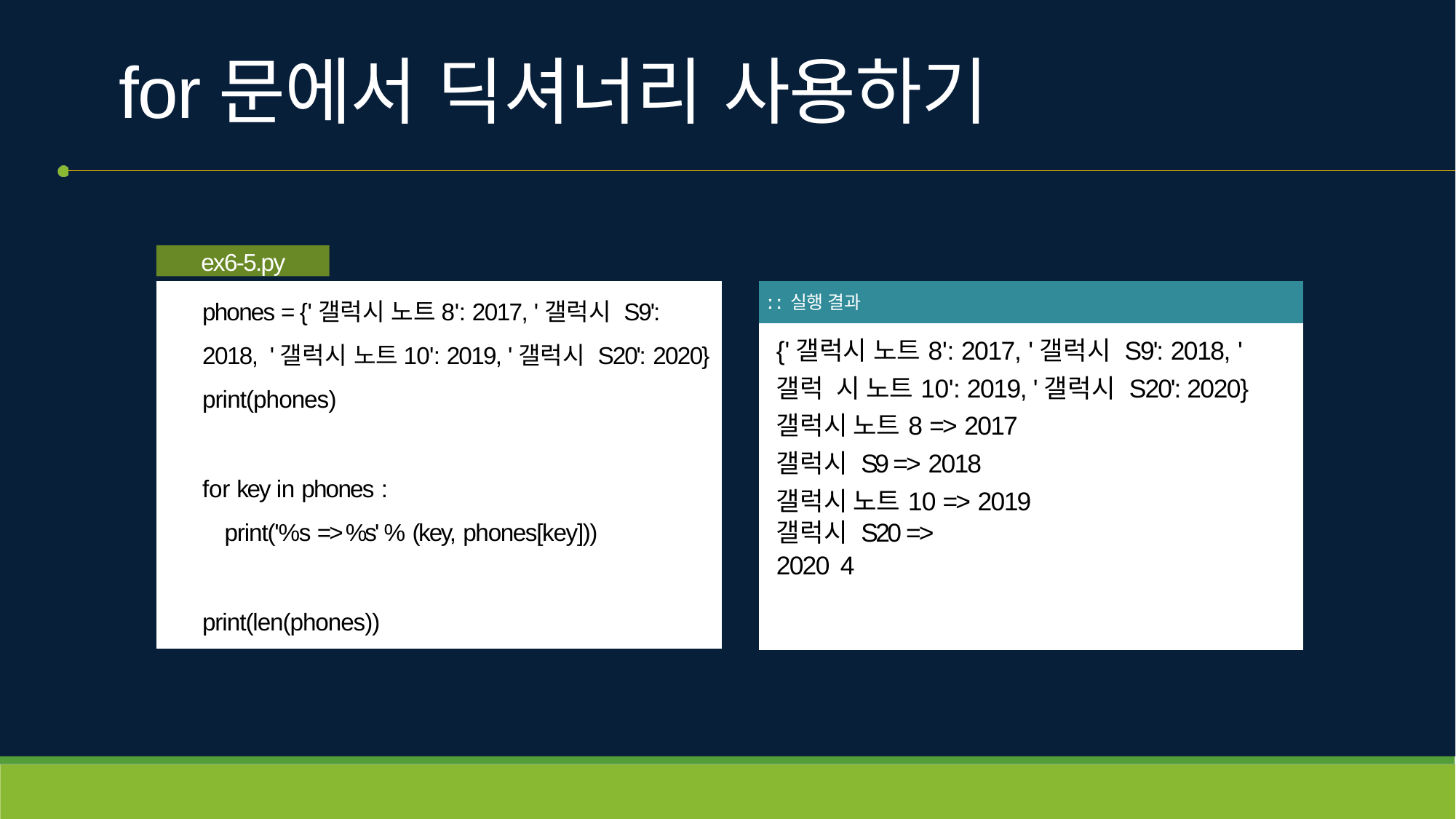

# for문에서 딕셔너리 사용하기

ex6-5.py
phones = {'갤럭시 노트8': 2017, '갤럭시 S9': 2018,  '갤럭시 노트10': 2019, '갤럭시 S20': 2020}
print(phones)

for key in phones :
print('%s => %s' % (key, phones[key]))

print(len(phones))

| ː ː 실행 결과 |
| --- |
| {'갤럭시 노트8': 2017, '갤럭시 S9': 2018, '갤럭 시 노트10': 2019, '갤럭시 S20': 2020} 갤럭시 노트8 => 2017 갤럭시 S9 => 2018 갤럭시 노트10 => 2019 갤럭시 S20 => 2020 4 |